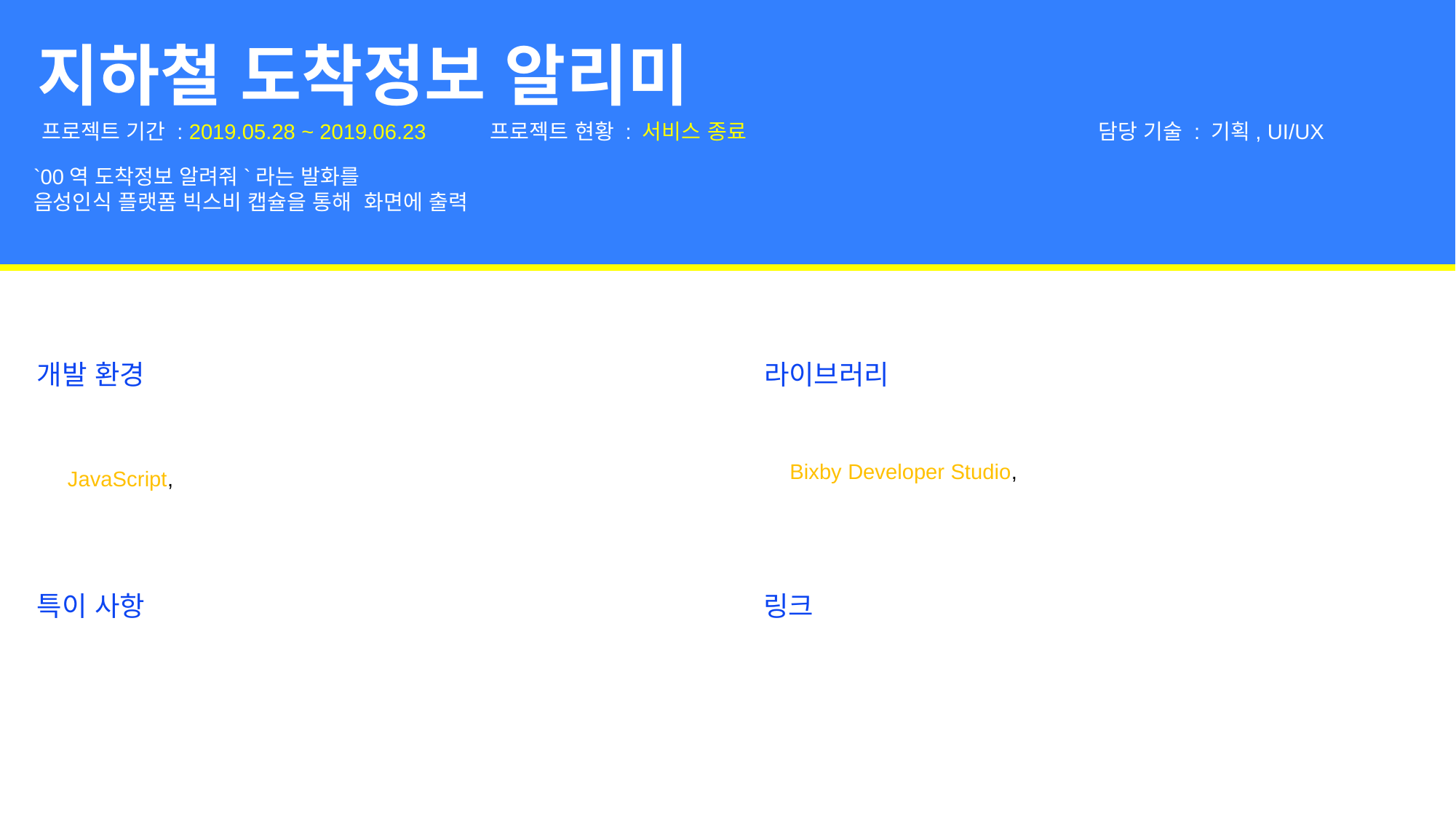

지하철 도착정보 알리미
프로젝트 현황 : 서비스 종료
담당 기술 : 기획, UI/UX
프로젝트 기간 : 2019.05.28 ~ 2019.06.23
`00역 도착정보 알려줘`라는 발화를
음성인식 플랫폼 빅스비 캡슐을 통해  화면에 출력
라이브러리
개발 환경
Bixby Developer Studio,
JavaScript,
링크
특이 사항